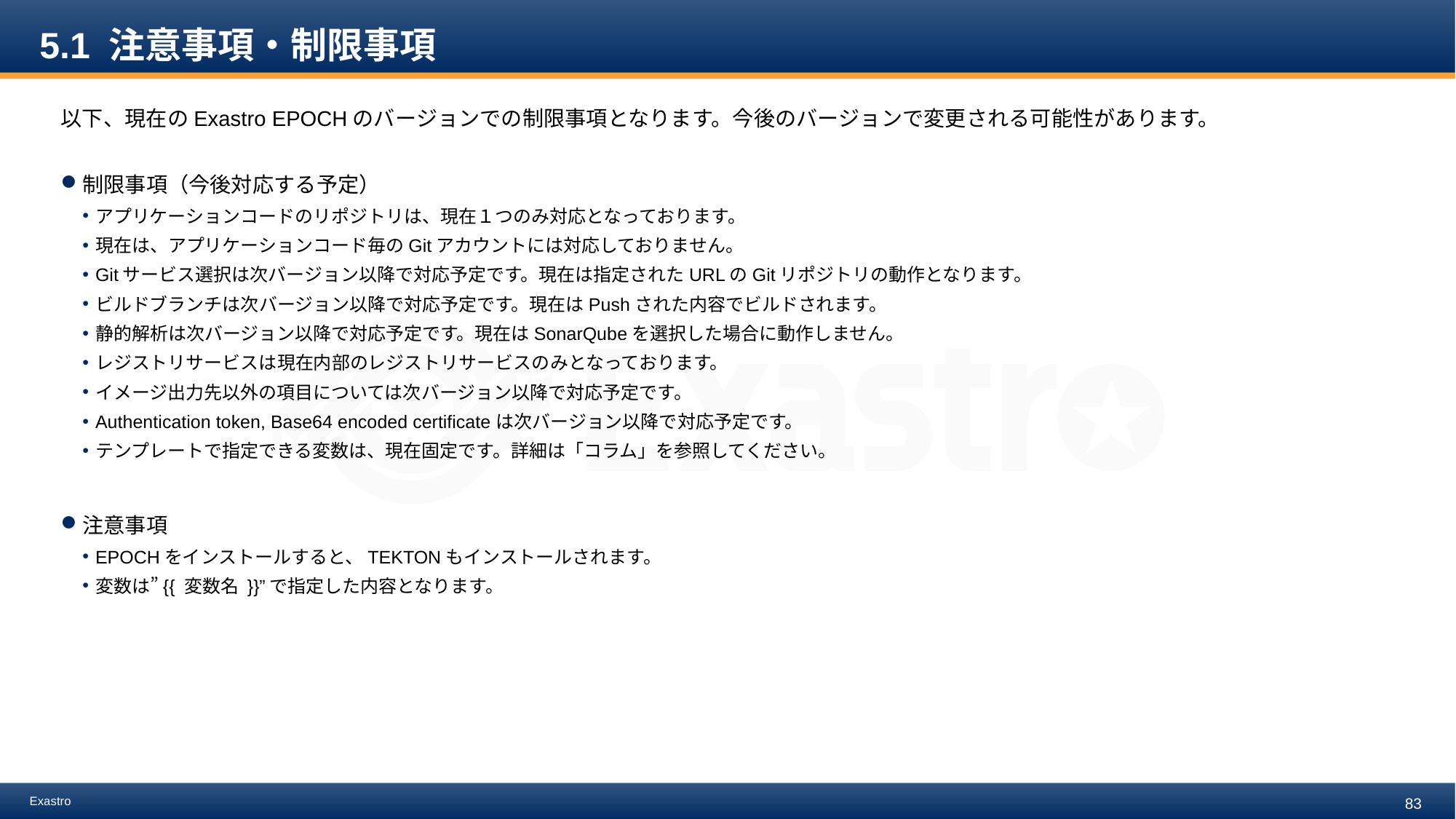

# 5.1 注意事項・制限事項
以下、現在のExastro EPOCHのバージョンでの制限事項となります。今後のバージョンで変更される可能性があります。

制限事項（今後対応する予定）
アプリケーションコードのリポジトリは、現在１つのみ対応となっております。
現在は、アプリケーションコード毎のGitアカウントには対応しておりません。
Gitサービス選択は次バージョン以降で対応予定です。現在は指定されたURLのGitリポジトリの動作となります。
ビルドブランチは次バージョン以降で対応予定です。現在はPushされた内容でビルドされます。
静的解析は次バージョン以降で対応予定です。現在はSonarQubeを選択した場合に動作しません。
レジストリサービスは現在内部のレジストリサービスのみとなっております。
イメージ出力先以外の項目については次バージョン以降で対応予定です。
Authentication token, Base64 encoded certificateは次バージョン以降で対応予定です。
テンプレートで指定できる変数は、現在固定です。詳細は「コラム」を参照してください。

注意事項
EPOCHをインストールすると、TEKTONもインストールされます。
変数は”{{ 変数名 }}”で指定した内容となります。